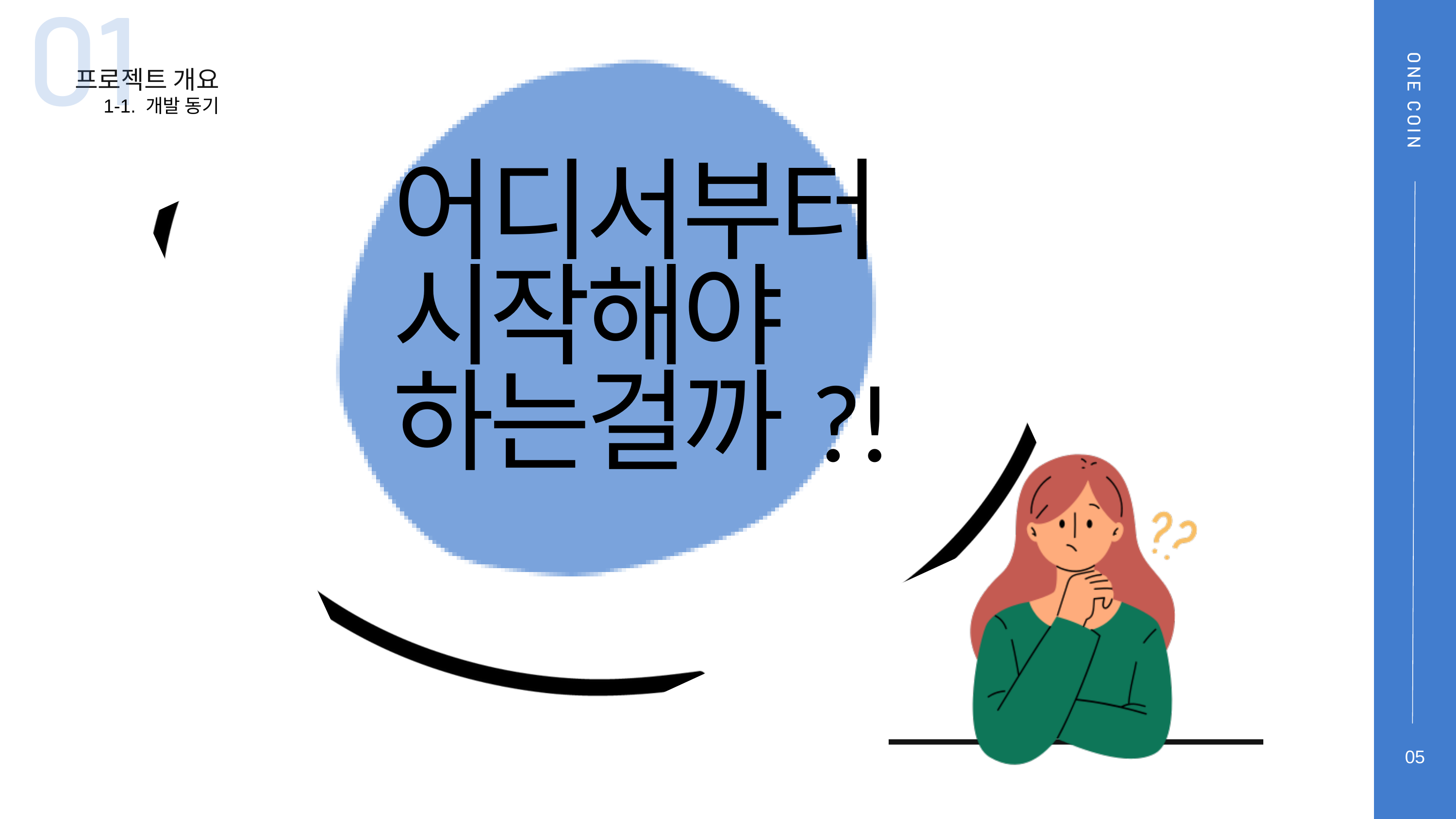

01

프로젝트 개요
1-1. 개발 동기
ONE COIN
어디서부터
시작해야
하는걸까?!

05